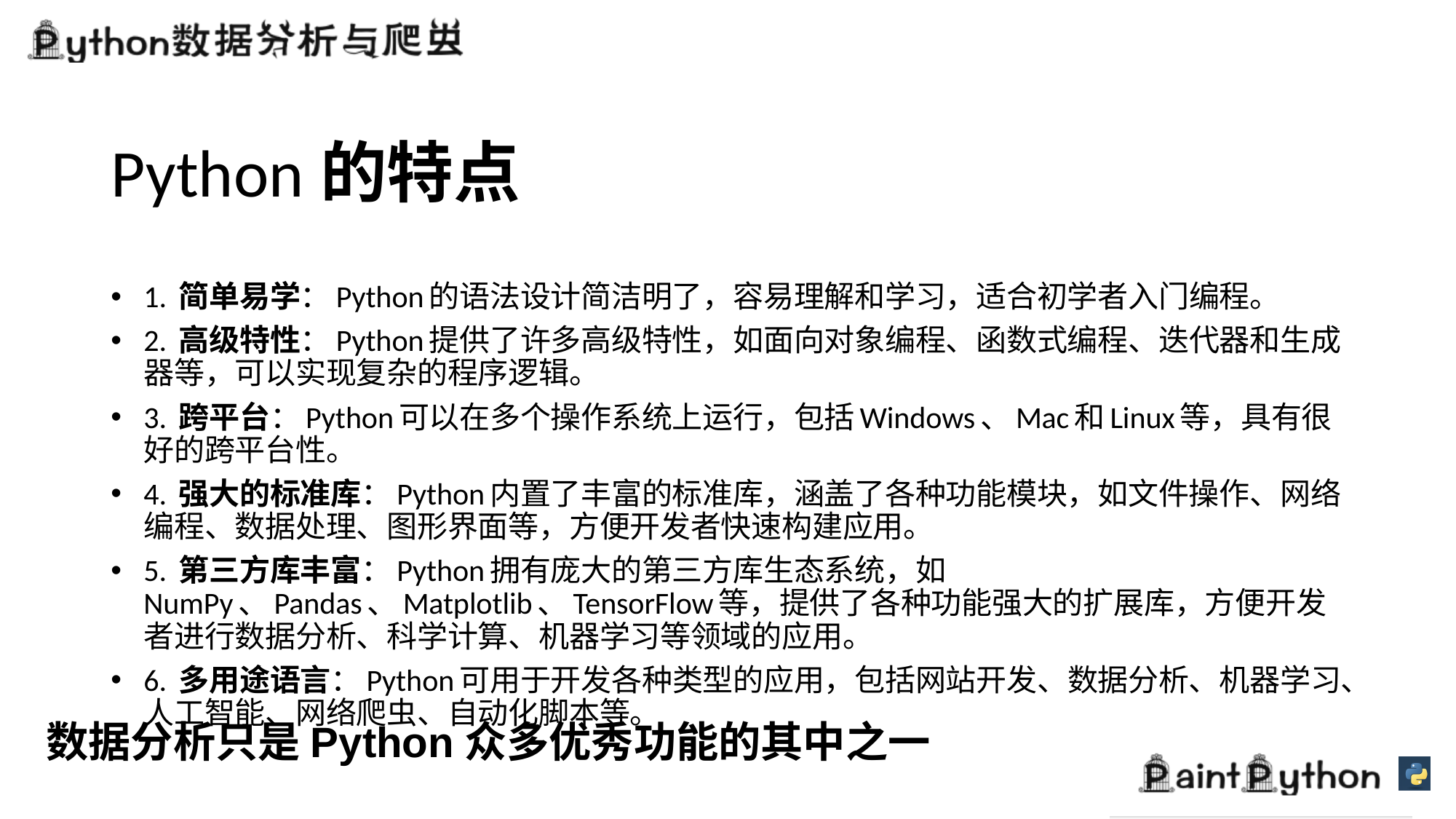

# Python的特点
1. 简单易学：Python的语法设计简洁明了，容易理解和学习，适合初学者入门编程。
2. 高级特性：Python提供了许多高级特性，如面向对象编程、函数式编程、迭代器和生成器等，可以实现复杂的程序逻辑。
3. 跨平台：Python可以在多个操作系统上运行，包括Windows、Mac和Linux等，具有很好的跨平台性。
4. 强大的标准库：Python内置了丰富的标准库，涵盖了各种功能模块，如文件操作、网络编程、数据处理、图形界面等，方便开发者快速构建应用。
5. 第三方库丰富：Python拥有庞大的第三方库生态系统，如NumPy、Pandas、Matplotlib、TensorFlow等，提供了各种功能强大的扩展库，方便开发者进行数据分析、科学计算、机器学习等领域的应用。
6. 多用途语言：Python可用于开发各种类型的应用，包括网站开发、数据分析、机器学习、人工智能、网络爬虫、自动化脚本等。
数据分析只是Python众多优秀功能的其中之一